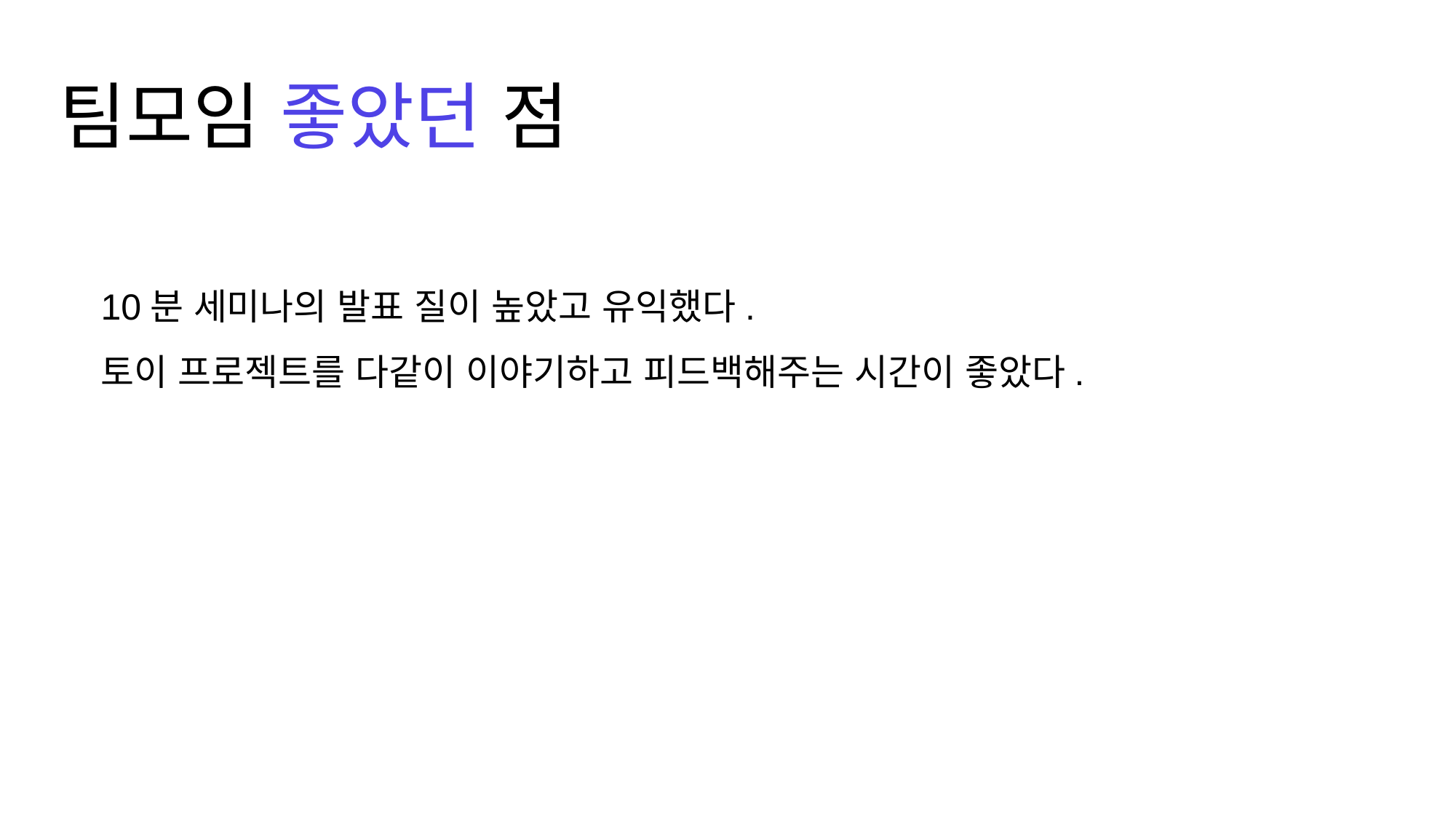

팀모임 좋았던 점
10분 세미나의 발표 질이 높았고 유익했다.
토이 프로젝트를 다같이 이야기하고 피드백해주는 시간이 좋았다.